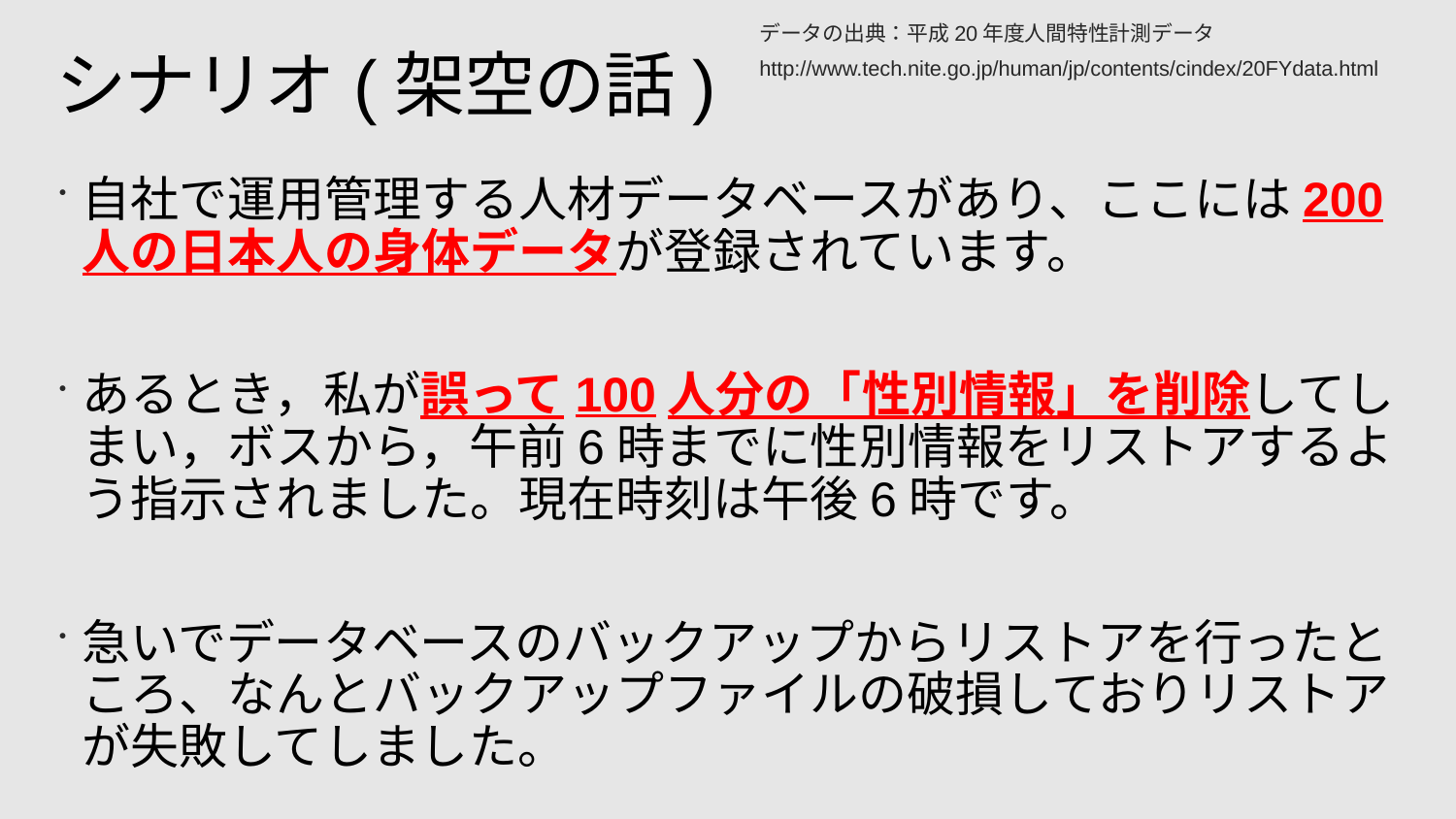

データの出典：平成20年度人間特性計測データ
http://www.tech.nite.go.jp/human/jp/contents/cindex/20FYdata.html
# シナリオ(架空の話)
自社で運用管理する人材データベースがあり、ここには200人の日本人の身体データが登録されています。

あるとき，私が誤って100人分の「性別情報」を削除してしまい，ボスから，午前6時までに性別情報をリストアするよう指示されました。現在時刻は午後6時です。

急いでデータベースのバックアップからリストアを行ったところ、なんとバックアップファイルの破損しておりリストアが失敗してしました。